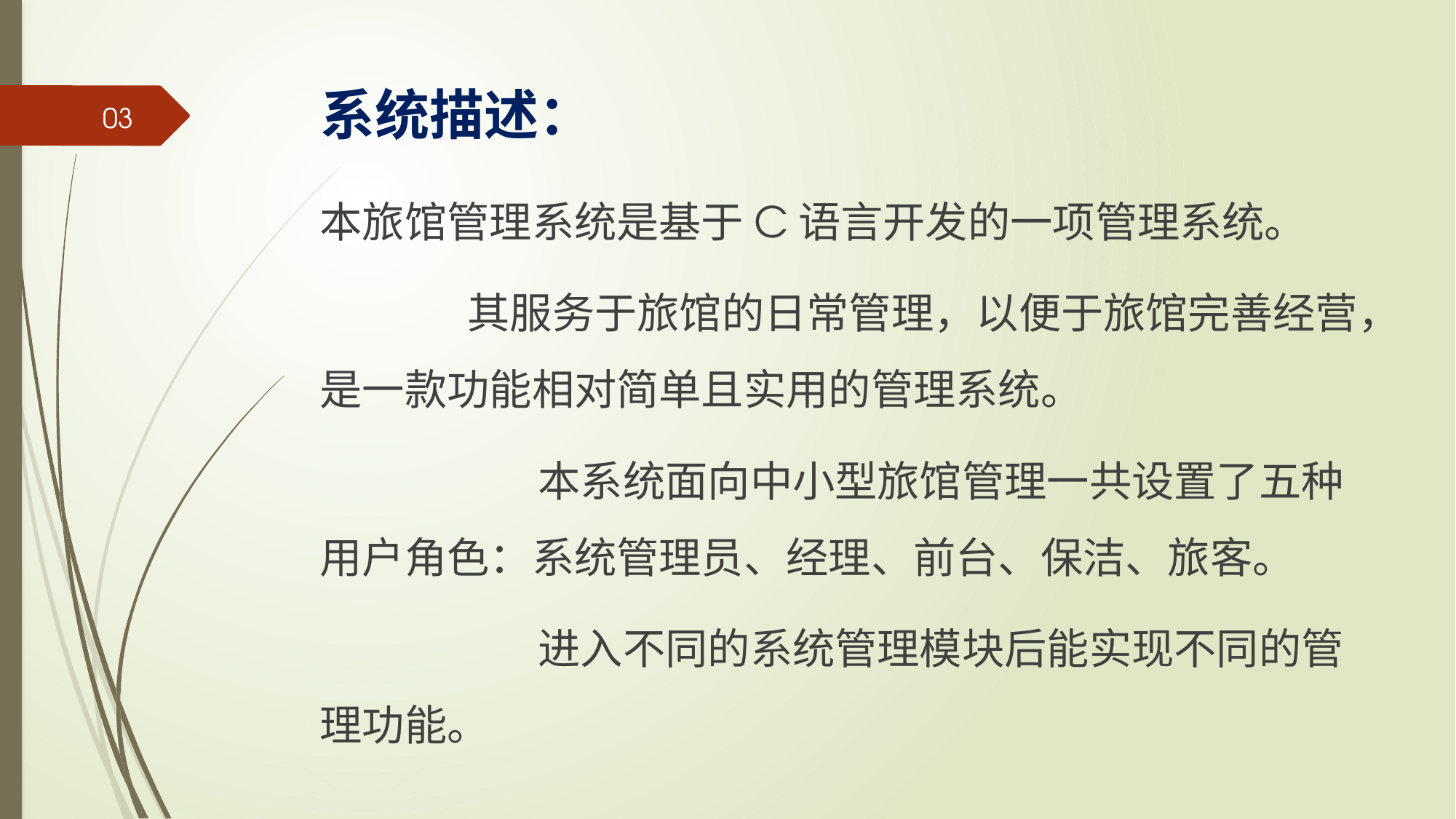

# 系统描述：
03
本旅馆管理系统是基于C语言开发的一项管理系统。
	   其服务于旅馆的日常管理，以便于旅馆完善经营，是一款功能相对简单且实用的管理系统。
		本系统面向中小型旅馆管理一共设置了五种用户角色：系统管理员、经理、前台、保洁、旅客。
		进入不同的系统管理模块后能实现不同的管理功能。